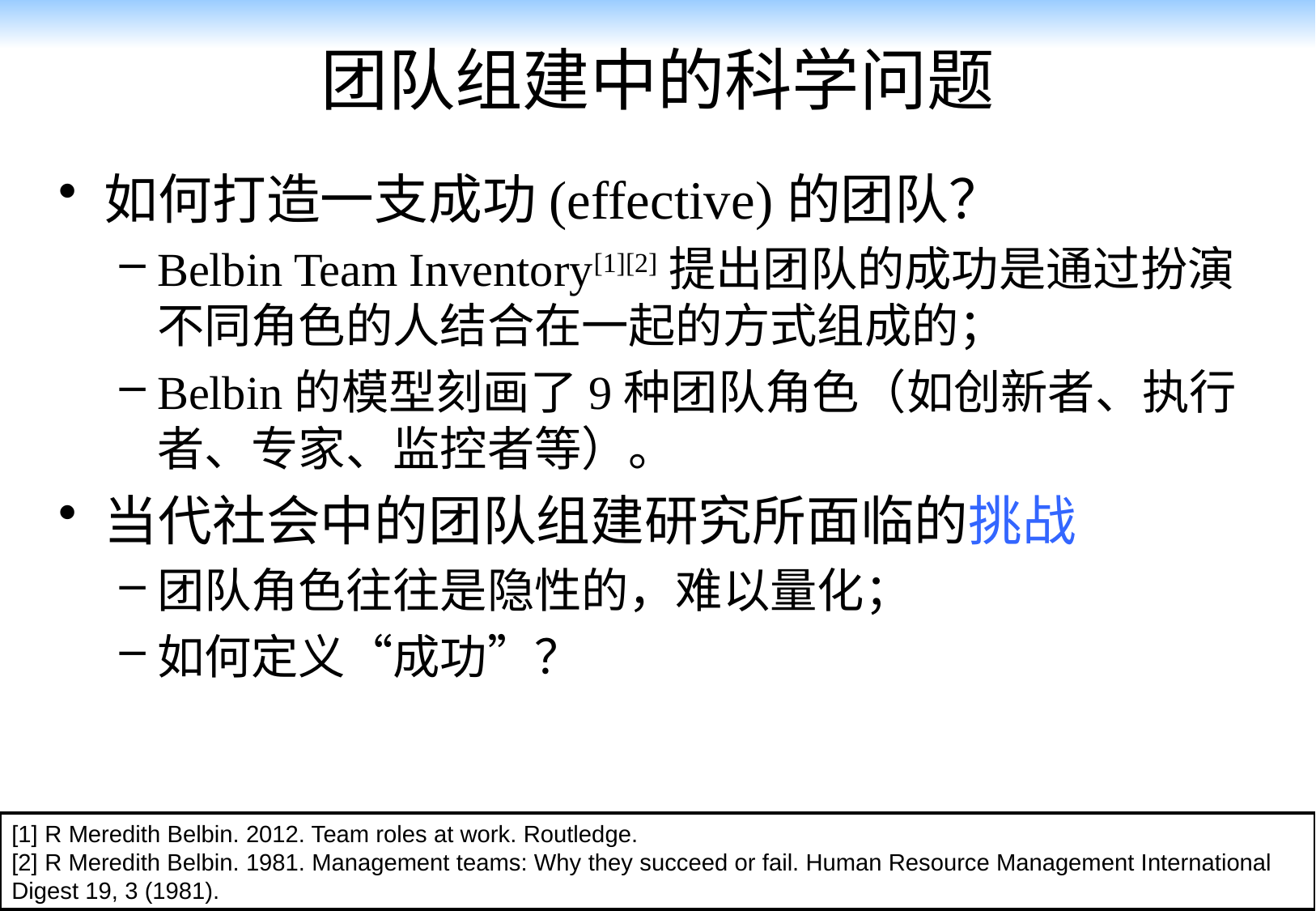

# 团队组建中的科学问题
如何打造一支成功(effective)的团队？
Belbin Team Inventory[1][2]提出团队的成功是通过扮演不同角色的人结合在一起的方式组成的；
Belbin的模型刻画了9种团队角色（如创新者、执行者、专家、监控者等）。
当代社会中的团队组建研究所面临的挑战
团队角色往往是隐性的，难以量化；
如何定义“成功”？

[1] R Meredith Belbin. 2012. Team roles at work. Routledge.
[2] R Meredith Belbin. 1981. Management teams: Why they succeed or fail. Human Resource Management International Digest 19, 3 (1981).